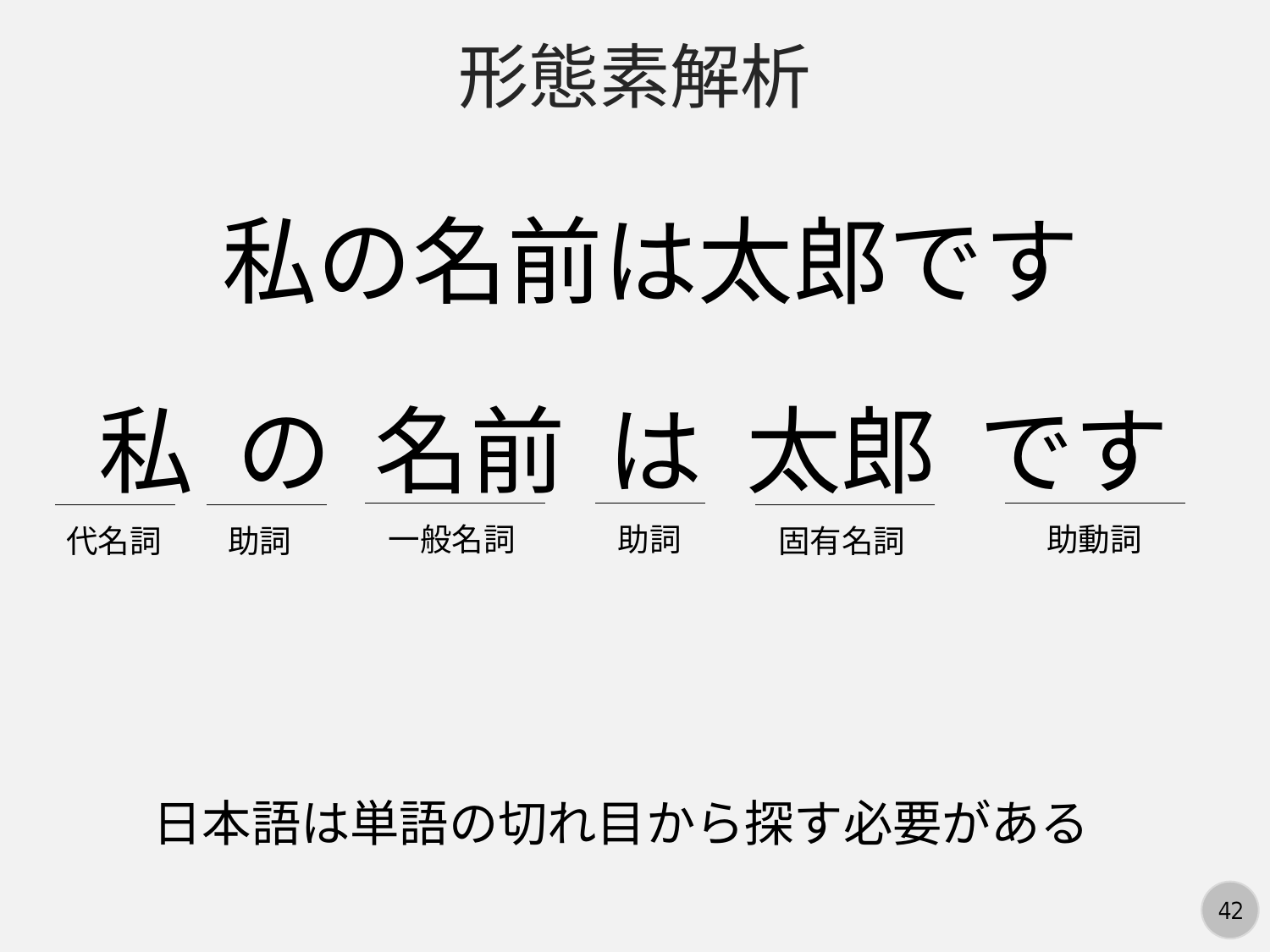

形態素解析
私の名前は太郎です
私  の  名前  は  太郎  です
一般名詞
助詞
助動詞
代名詞
助詞
固有名詞
日本語は単語の切れ目から探す必要がある